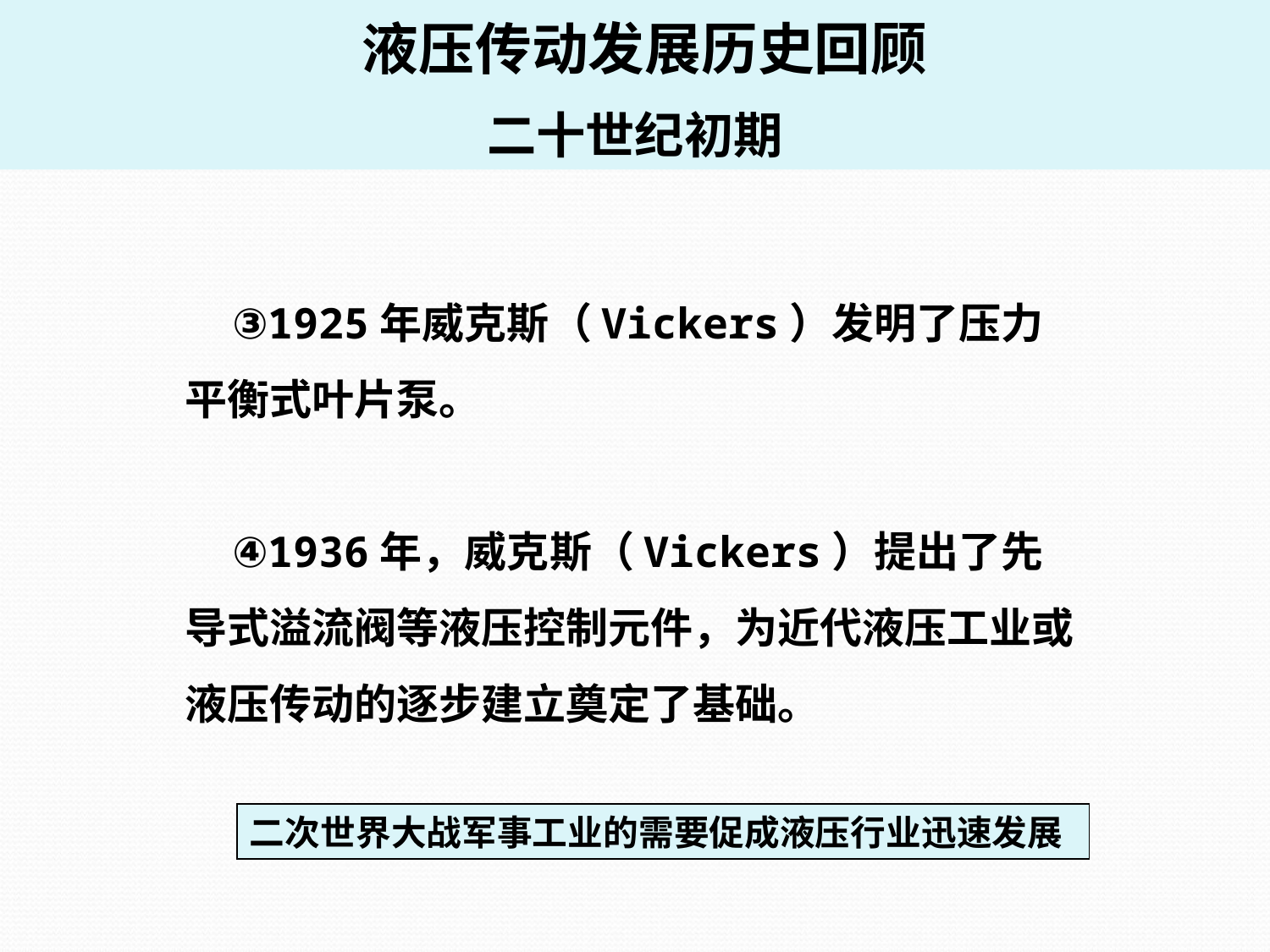

液压传动发展历史回顾
二十世纪初期
    ③1925年威克斯（Vickers）发明了压力平衡式叶片泵。

    ④1936年，威克斯（Vickers）提出了先导式溢流阀等液压控制元件，为近代液压工业或液压传动的逐步建立奠定了基础。
二次世界大战军事工业的需要促成液压行业迅速发展